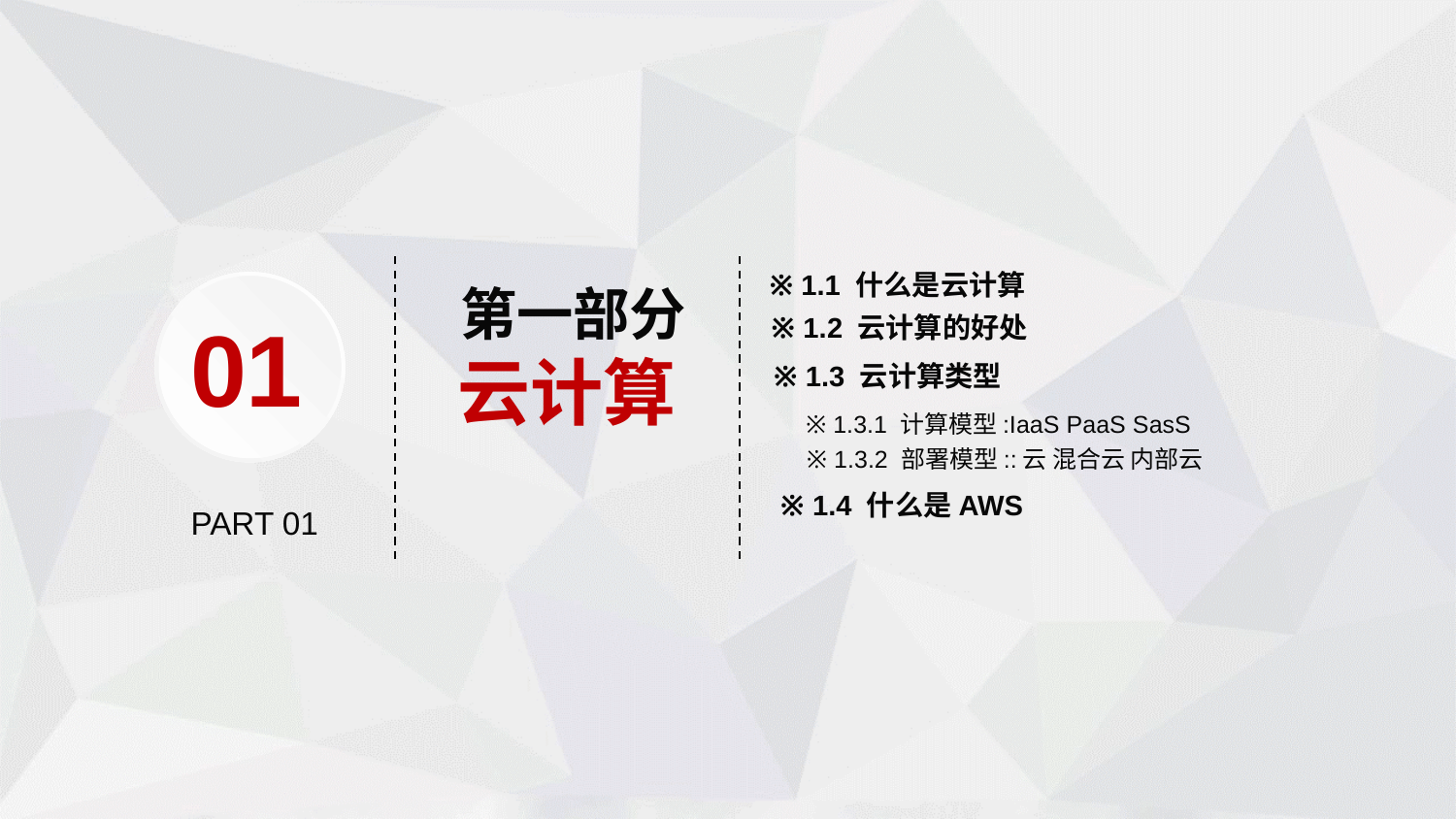

※ 1.1 什么是云计算

 第一部分
云计算
※ 1.2 云计算的好处
01
※ 1.3 云计算类型
※ 1.3.1 计算模型:IaaS PaaS SasS
※ 1.3.2 部署模型::云 混合云 内部云
※ 1.4 什么是AWS
PART 01